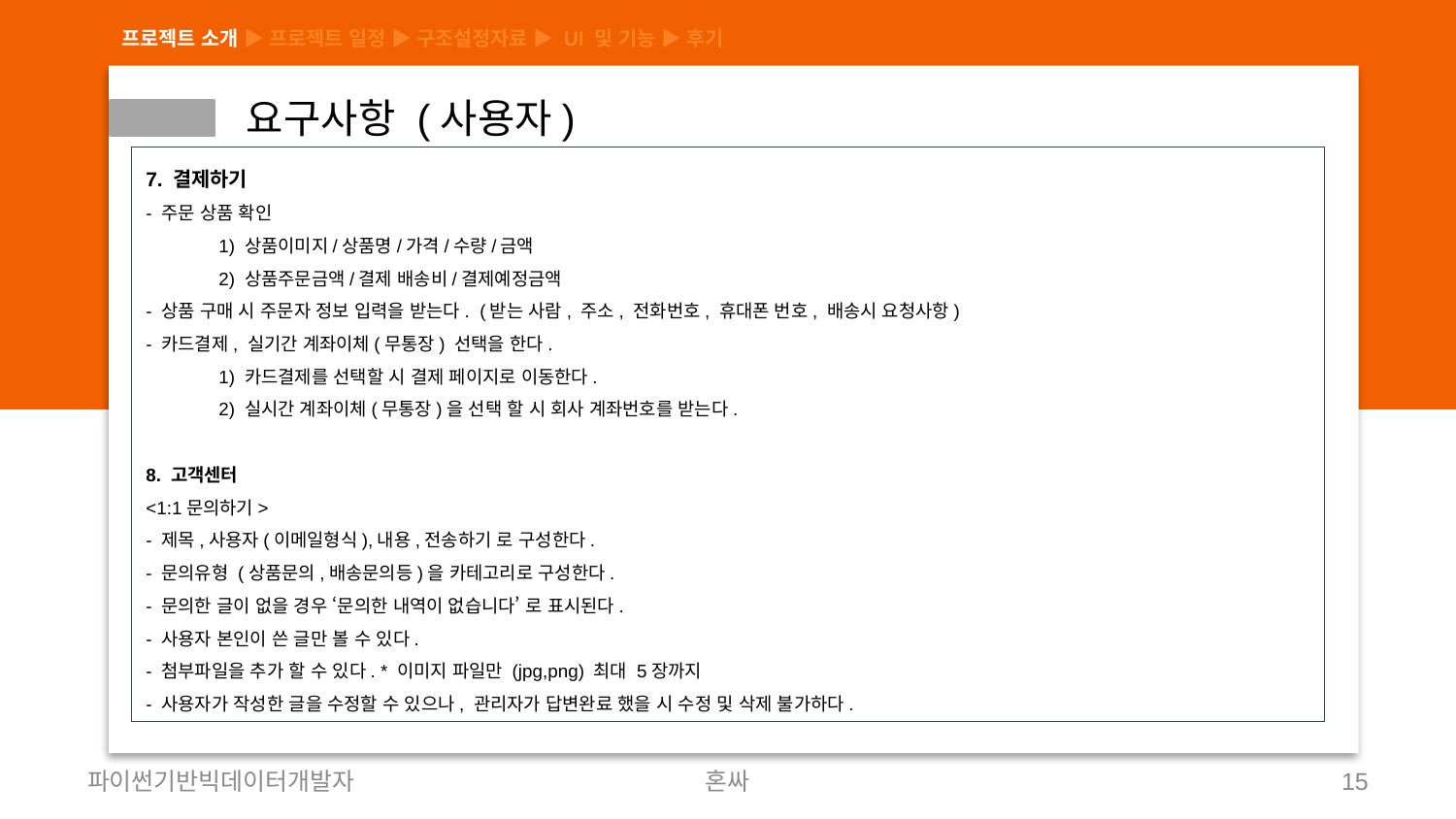

프로젝트 소개 ▶ 프로젝트 일정 ▶ 구조설정자료 ▶ UI 및 기능 ▶ 후기

 요구사항 (사용자)

7. 결제하기
- 주문 상품 확인
1) 상품이미지/상품명/가격/수량/금액
2) 상품주문금액/결제 배송비/결제예정금액
- 상품 구매 시 주문자 정보 입력을 받는다.  (받는 사람, 주소, 전화번호, 휴대폰 번호, 배송시 요청사항)
- 카드결제, 실기간 계좌이체(무통장) 선택을 한다.
1) 카드결제를 선택할 시 결제 페이지로 이동한다.
2) 실시간 계좌이체(무통장)을 선택 할 시 회사 계좌번호를 받는다.

8. 고객센터
<1:1문의하기>
- 제목,사용자(이메일형식),내용,전송하기 로 구성한다.
- 문의유형 (상품문의,배송문의등)을 카테고리로 구성한다.
- 문의한 글이 없을 경우 ‘문의한 내역이 없습니다’ 로 표시된다.
- 사용자 본인이 쓴 글만 볼 수 있다.
- 첨부파일을 추가 할 수 있다. * 이미지 파일만 (jpg,png) 최대 5장까지
- 사용자가 작성한 글을 수정할 수 있으나, 관리자가 답변완료 했을 시 수정 및 삭제 불가하다.
파이썬기반빅데이터개발자
혼싸
15